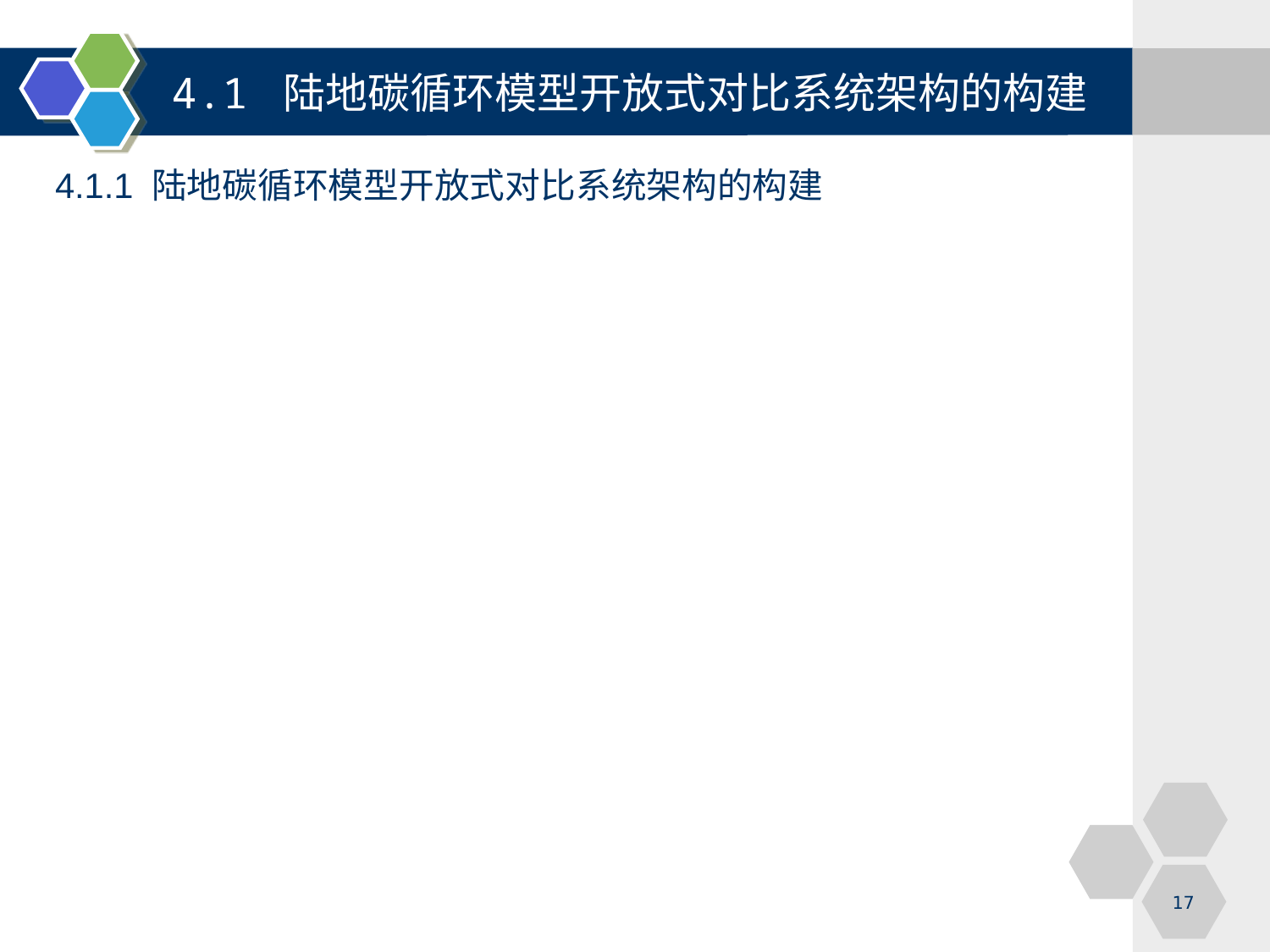

4.1 陆地碳循环模型开放式对比系统架构的构建
4.1.1 陆地碳循环模型开放式对比系统架构的构建

17